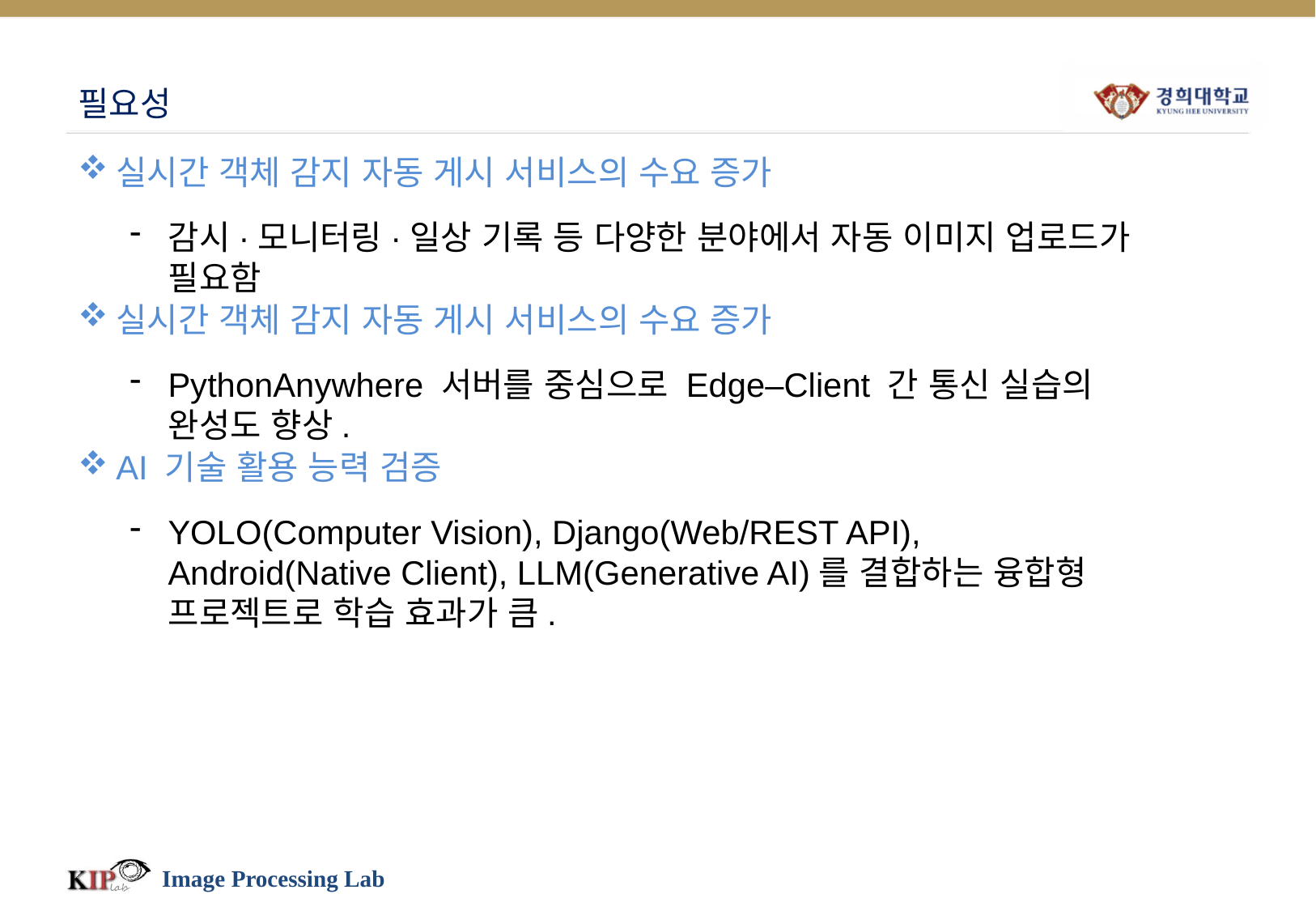

# 필요성
실시간 객체 감지 자동 게시 서비스의 수요 증가
감시·모니터링·일상 기록 등 다양한 분야에서 자동 이미지 업로드가 필요함
실시간 객체 감지 자동 게시 서비스의 수요 증가
PythonAnywhere 서버를 중심으로 Edge–Client 간 통신 실습의 완성도 향상.
AI 기술 활용 능력 검증
YOLO(Computer Vision), Django(Web/REST API), Android(Native Client), LLM(Generative AI)를 결합하는 융합형 프로젝트로 학습 효과가 큼.
Image Processing Lab